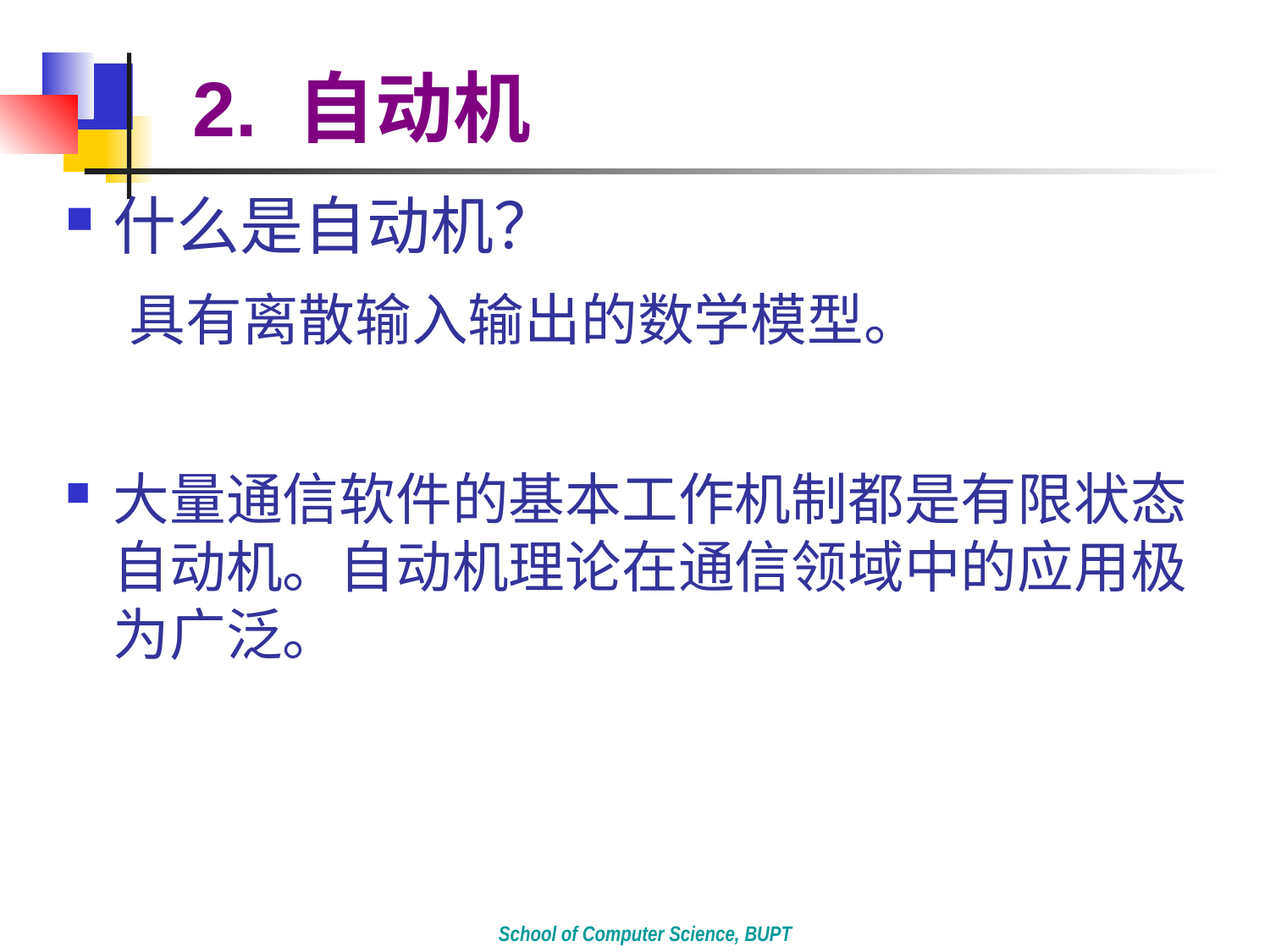

# 2. 自动机
什么是自动机？
具有离散输入输出的数学模型。

大量通信软件的基本工作机制都是有限状态自动机。自动机理论在通信领域中的应用极为广泛。

School of Computer Science, BUPT
39